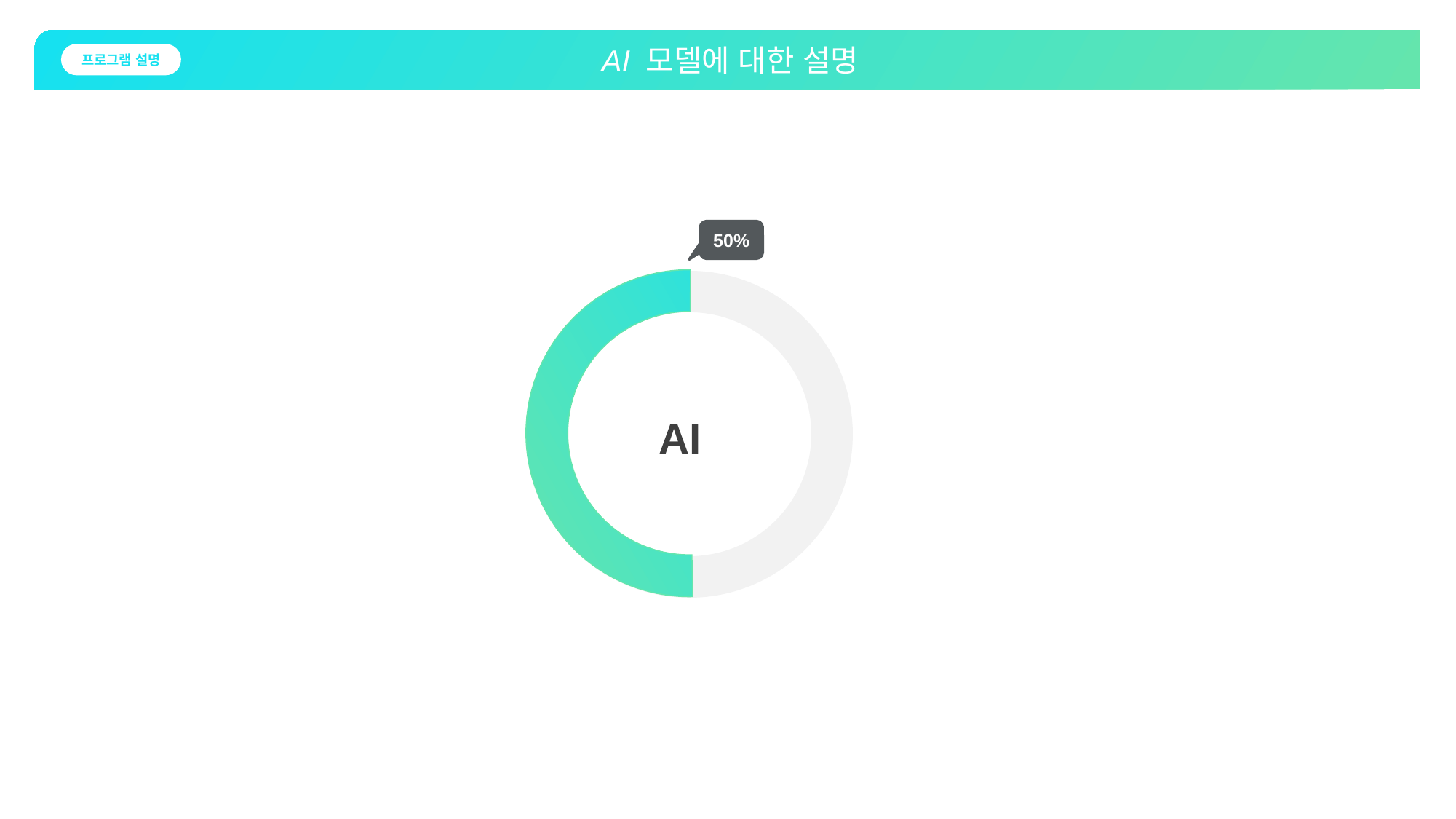

AI 모델에 대한 설명
프로그램 설명
50%

AI